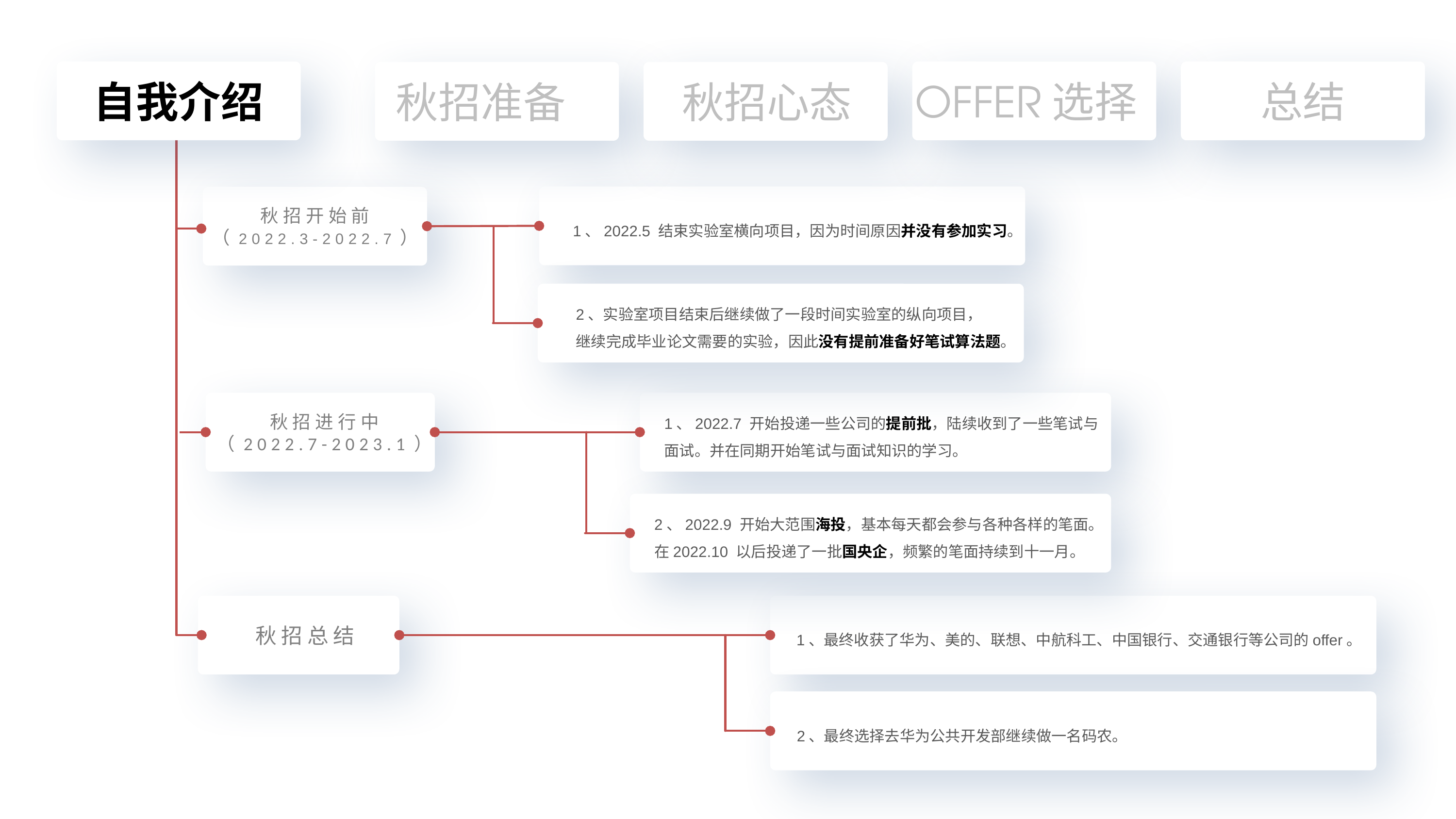

自我介绍

总结

OFFER选择

秋招准备

秋招心态

1、2022.5 结束实验室横向项目，因为时间原因并没有参加实习。

秋招开始前
（2022.3-2022.7）

2、实验室项目结束后继续做了一段时间实验室的纵向项目，
继续完成毕业论文需要的实验，因此没有提前准备好笔试算法题。

秋招进行中
（2022.7-2023.1）

1、2022.7 开始投递一些公司的提前批，陆续收到了一些笔试与
面试。并在同期开始笔试与面试知识的学习。

2、2022.9 开始大范围海投，基本每天都会参与各种各样的笔面。
在2022.10 以后投递了一批国央企，频繁的笔面持续到十一月。

秋招总结

1、最终收获了华为、美的、联想、中航科工、中国银行、交通银行等公司的offer。

2、最终选择去华为公共开发部继续做一名码农。